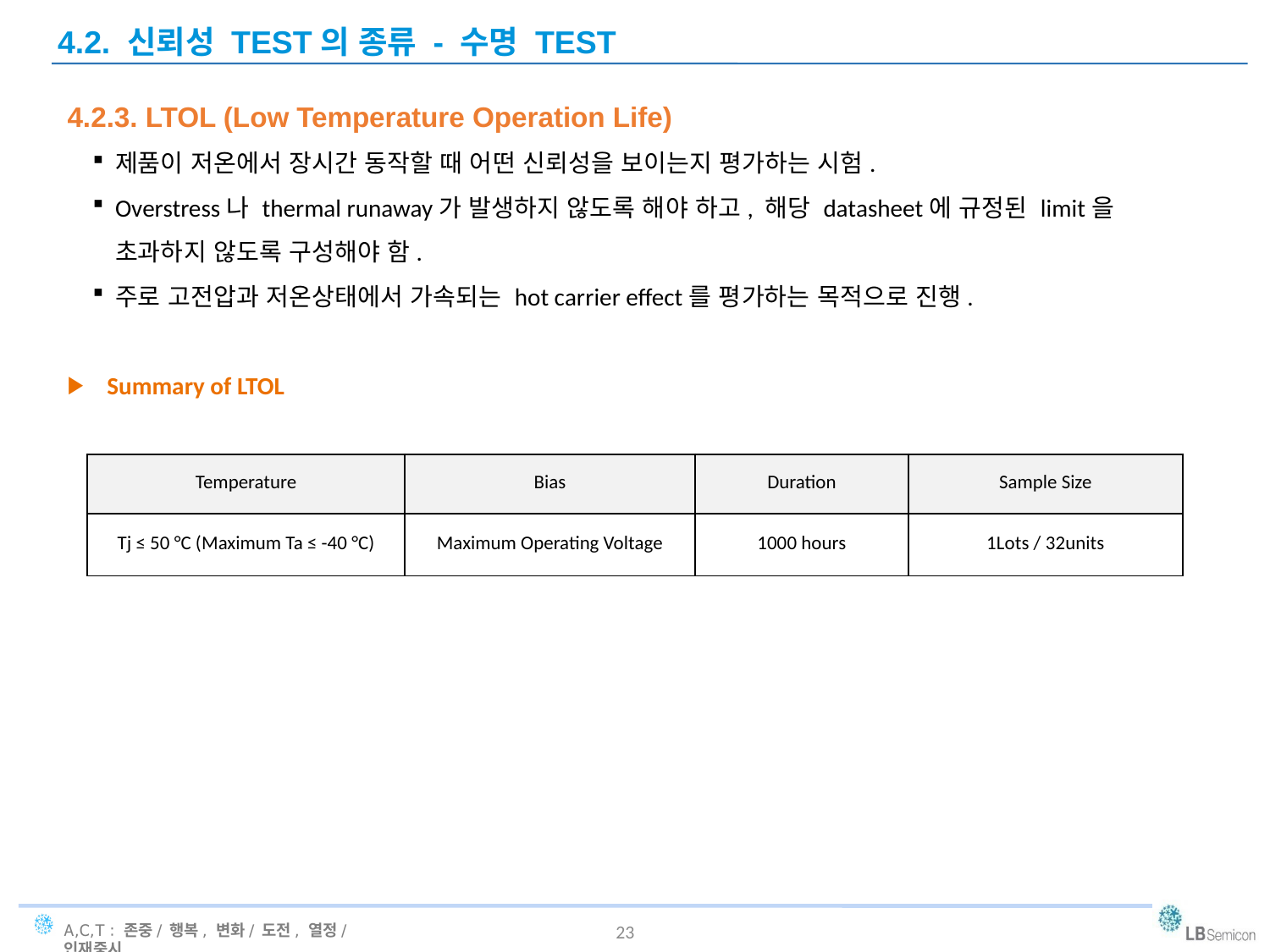

4.2. 신뢰성 TEST의 종류 - 수명 TEST
4.2.3. LTOL (Low Temperature Operation Life)
제품이 저온에서 장시간 동작할 때 어떤 신뢰성을 보이는지 평가하는 시험.
Overstress나 thermal runaway가 발생하지 않도록 해야 하고, 해당 datasheet에 규정된 limit을 초과하지 않도록 구성해야 함.
주로 고전압과 저온상태에서 가속되는 hot carrier effect를 평가하는 목적으로 진행.

Summary of LTOL

| Temperature | Bias | Duration | Sample Size |
| --- | --- | --- | --- |
| Tj ≤ 50 °C (Maximum Ta ≤ -40 °C) | Maximum Operating Voltage | 1000 hours | 1Lots / 32units |
23